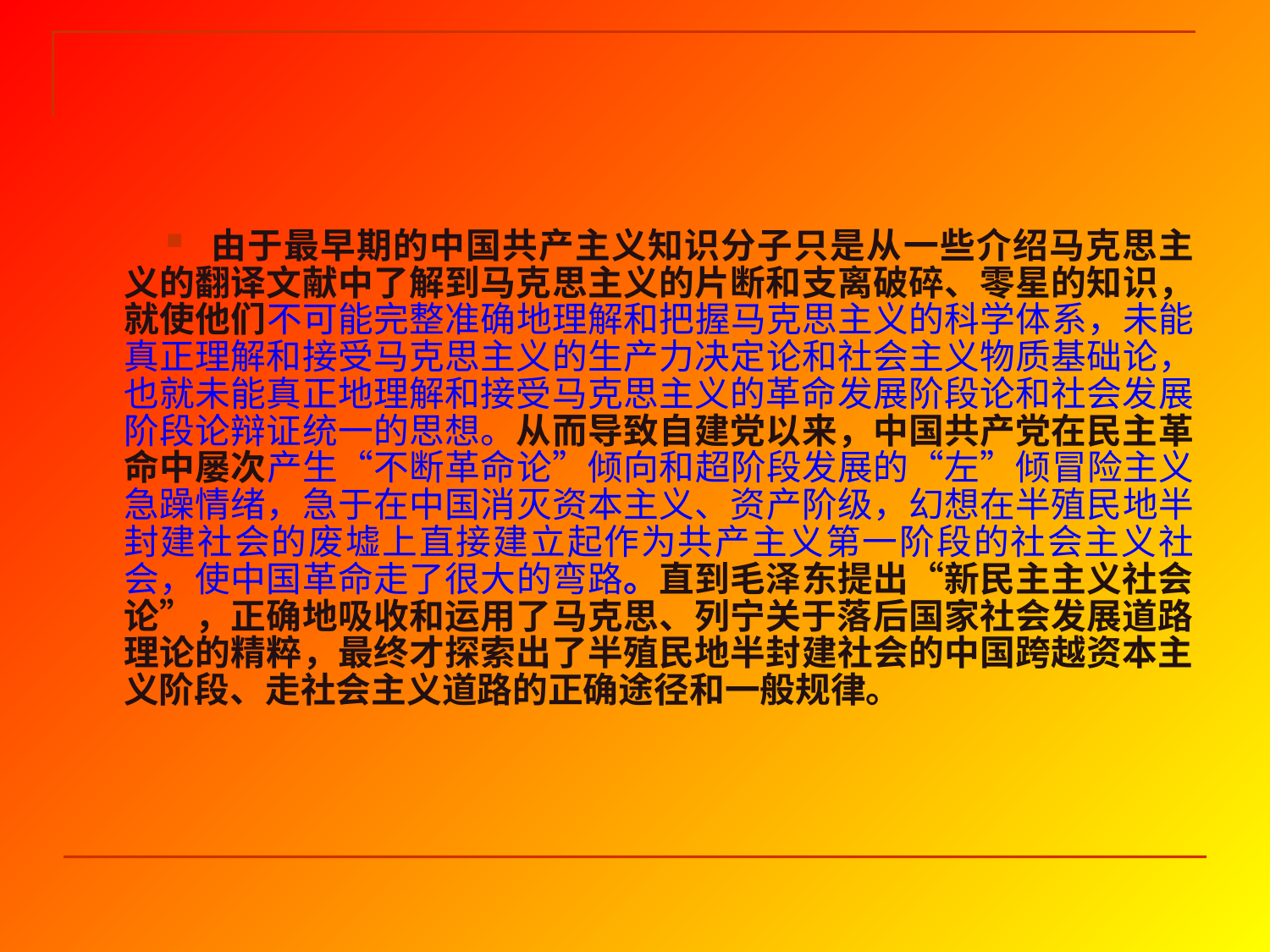

由于最早期的中国共产主义知识分子只是从一些介绍马克思主义的翻译文献中了解到马克思主义的片断和支离破碎、零星的知识，就使他们不可能完整准确地理解和把握马克思主义的科学体系，未能真正理解和接受马克思主义的生产力决定论和社会主义物质基础论，也就未能真正地理解和接受马克思主义的革命发展阶段论和社会发展阶段论辩证统一的思想。从而导致自建党以来，中国共产党在民主革命中屡次产生“不断革命论”倾向和超阶段发展的“左”倾冒险主义急躁情绪，急于在中国消灭资本主义、资产阶级，幻想在半殖民地半封建社会的废墟上直接建立起作为共产主义第一阶段的社会主义社会，使中国革命走了很大的弯路。直到毛泽东提出“新民主主义社会论”，正确地吸收和运用了马克思、列宁关于落后国家社会发展道路理论的精粹，最终才探索出了半殖民地半封建社会的中国跨越资本主义阶段、走社会主义道路的正确途径和一般规律。